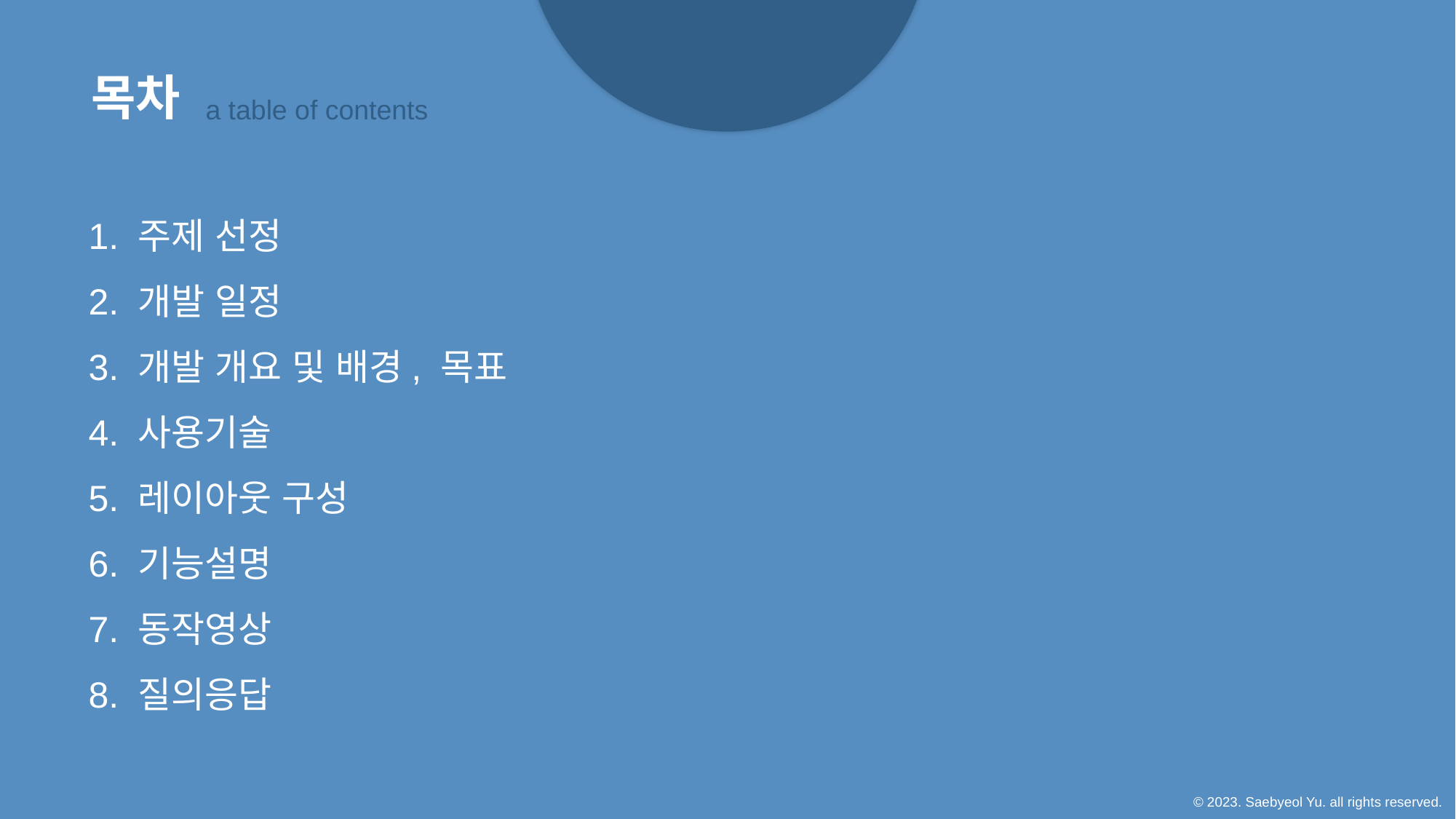

목차
a table of contents

1. 주제 선정
2. 개발 일정
3. 개발 개요 및 배경, 목표
4. 사용기술
5. 레이아웃 구성
6. 기능설명
7. 동작영상
8. 질의응답